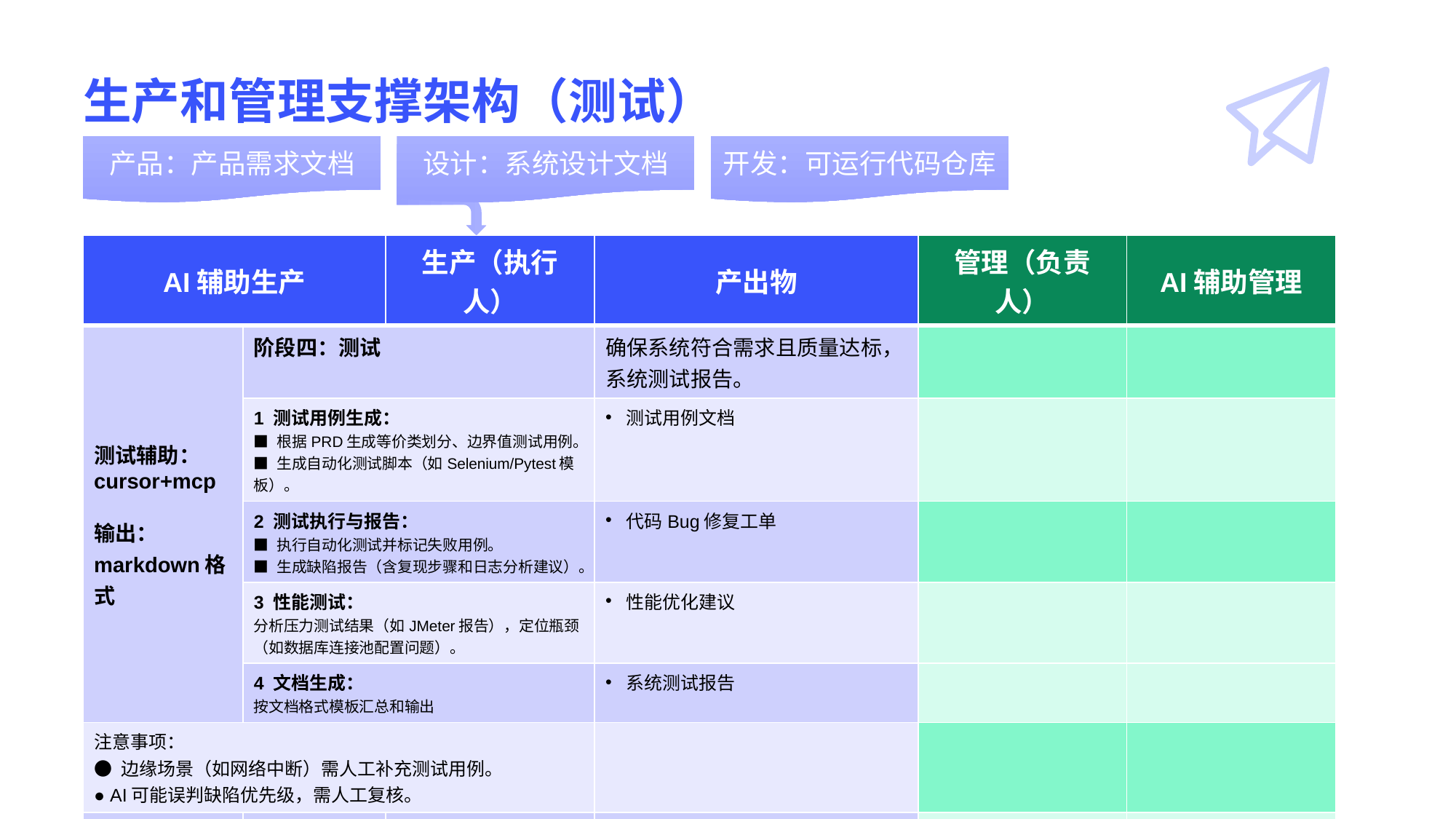

# 生产和管理支撑架构（测试）
产品：产品需求文档
设计：系统设计文档
开发：可运行代码仓库

| AI辅助生产 |  | 生产（执行人） | 产出物 | 管理（负责人） | AI辅助管理 |
| --- | --- | --- | --- | --- | --- |
| 测试辅助： cursor+mcp 输出： markdown格式 | 阶段四：测试 |  | 确保系统符合需求且质量达标，系统测试报告。 |  |  |
|  | 1 测试用例生成： ■ 根据PRD生成等价类划分、边界值测试用例。 ■ 生成自动化测试脚本（如Selenium/Pytest模板）。 |  | 测试用例文档 |  |  |
|  | 2 测试执行与报告： ■ 执行自动化测试并标记失败用例。 ■ 生成缺陷报告（含复现步骤和日志分析建议）。 |  | 代码Bug修复工单 |  |  |
|  | 3 性能测试： 分析压力测试结果（如JMeter报告），定位瓶颈（如数据库连接池配置问题）。 |  | 性能优化建议 |  |  |
|  | 4 文档生成： 按文档格式模板汇总和输出 |  | 系统测试报告 |  |  |
| 注意事项： ● 边缘场景（如网络中断）需人工补充测试用例。 ● AI可能误判缺陷优先级，需人工复核。 |  |  |  |  |  |
|  |  |  |  |  |  |
|  |  |  |  |  |  |